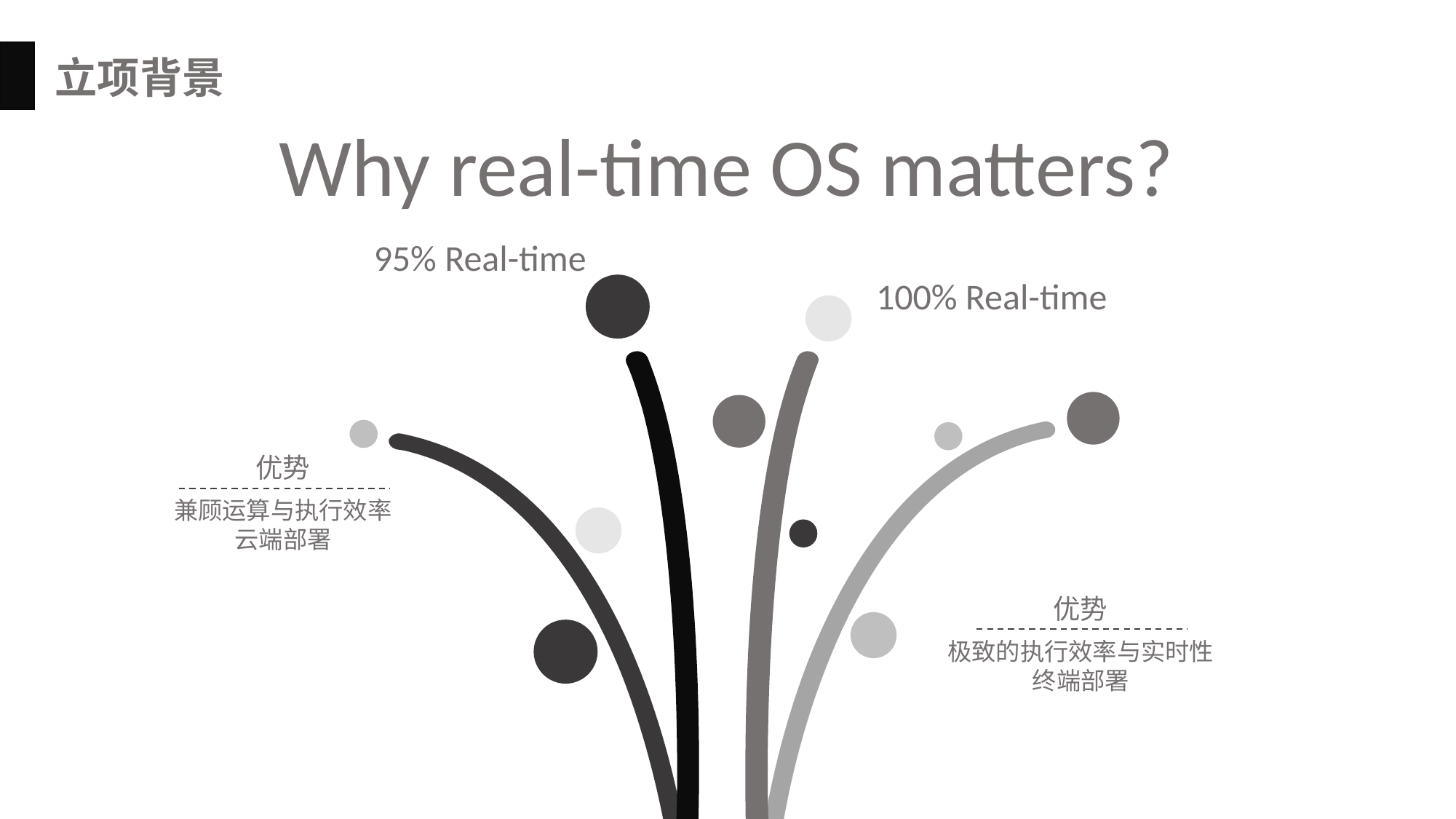

立项背景
Why real-time OS matters?
95% Real-time
100% Real-time

优势
兼顾运算与执行效率
云端部署

优势
极致的执行效率与实时性
终端部署